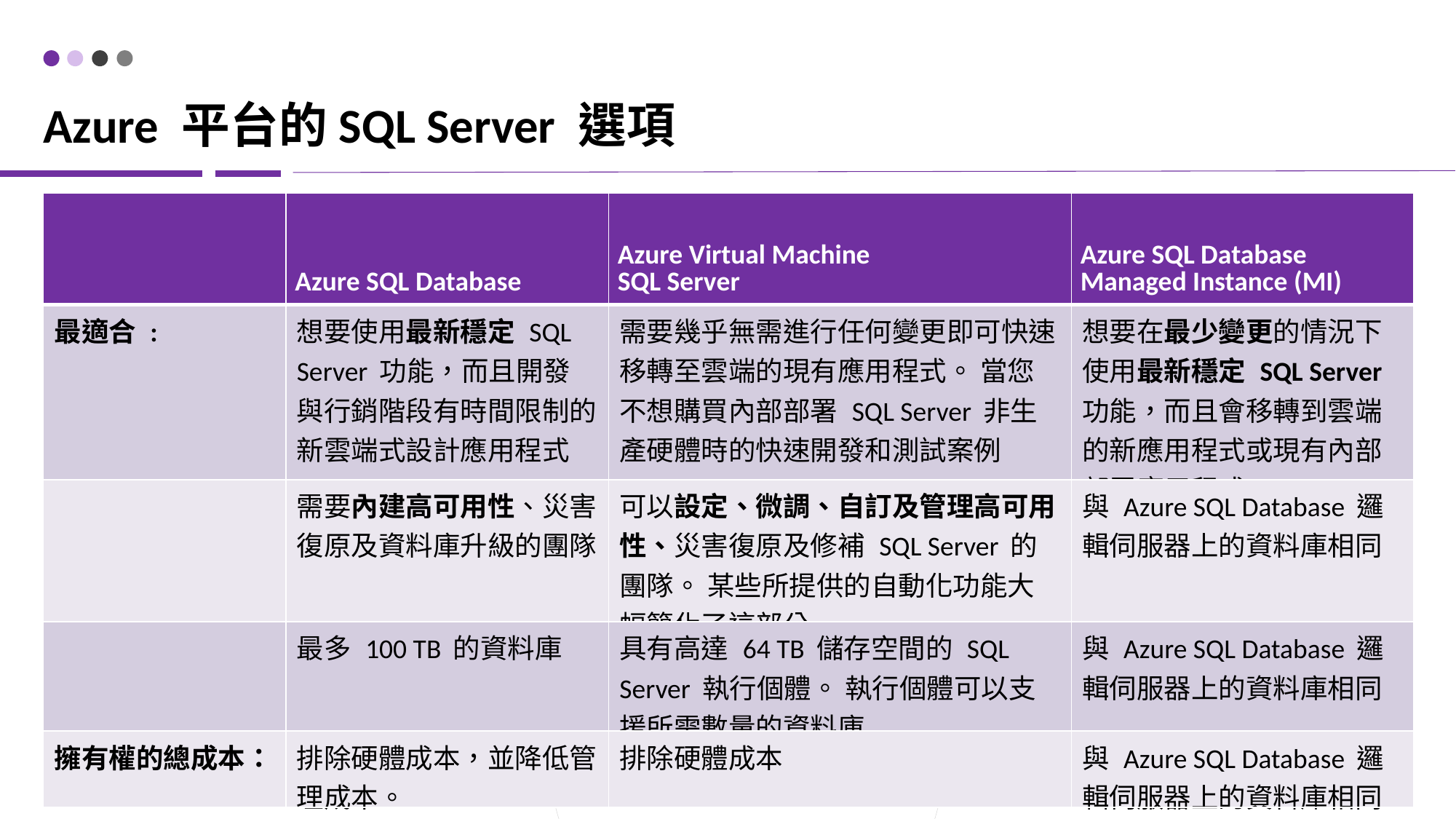

# Azure 平台的SQL Server 選項
|  | Azure SQL Database | Azure Virtual Machine SQL Server | Azure SQL Database Managed Instance (MI) |
| --- | --- | --- | --- |
| 最適合 : | 想要使用最新穩定 SQL Server 功能，而且開發與行銷階段有時間限制的新雲端式設計應用程式 | 需要幾乎無需進行任何變更即可快速移轉至雲端的現有應用程式。 當您不想購買內部部署 SQL Server 非生產硬體時的快速開發和測試案例 | 想要在最少變更的情況下使用最新穩定 SQL Server 功能，而且會移轉到雲端的新應用程式或現有內部部署應用程式 |
|  | 需要內建高可用性、災害復原及資料庫升級的團隊 | 可以設定、微調、自訂及管理高可用性、災害復原及修補 SQL Server 的團隊。 某些所提供的自動化功能大幅簡化了這部分 | 與 Azure SQL Database 邏輯伺服器上的資料庫相同 |
|  | 最多 100 TB 的資料庫 | 具有高達 64 TB 儲存空間的 SQL Server 執行個體。 執行個體可以支援所需數量的資料庫 | 與 Azure SQL Database 邏輯伺服器上的資料庫相同 |
| 擁有權的總成本： | 排除硬體成本，並降低管理成本。 | 排除硬體成本 | 與 Azure SQL Database 邏輯伺服器上的資料庫相同 |

7